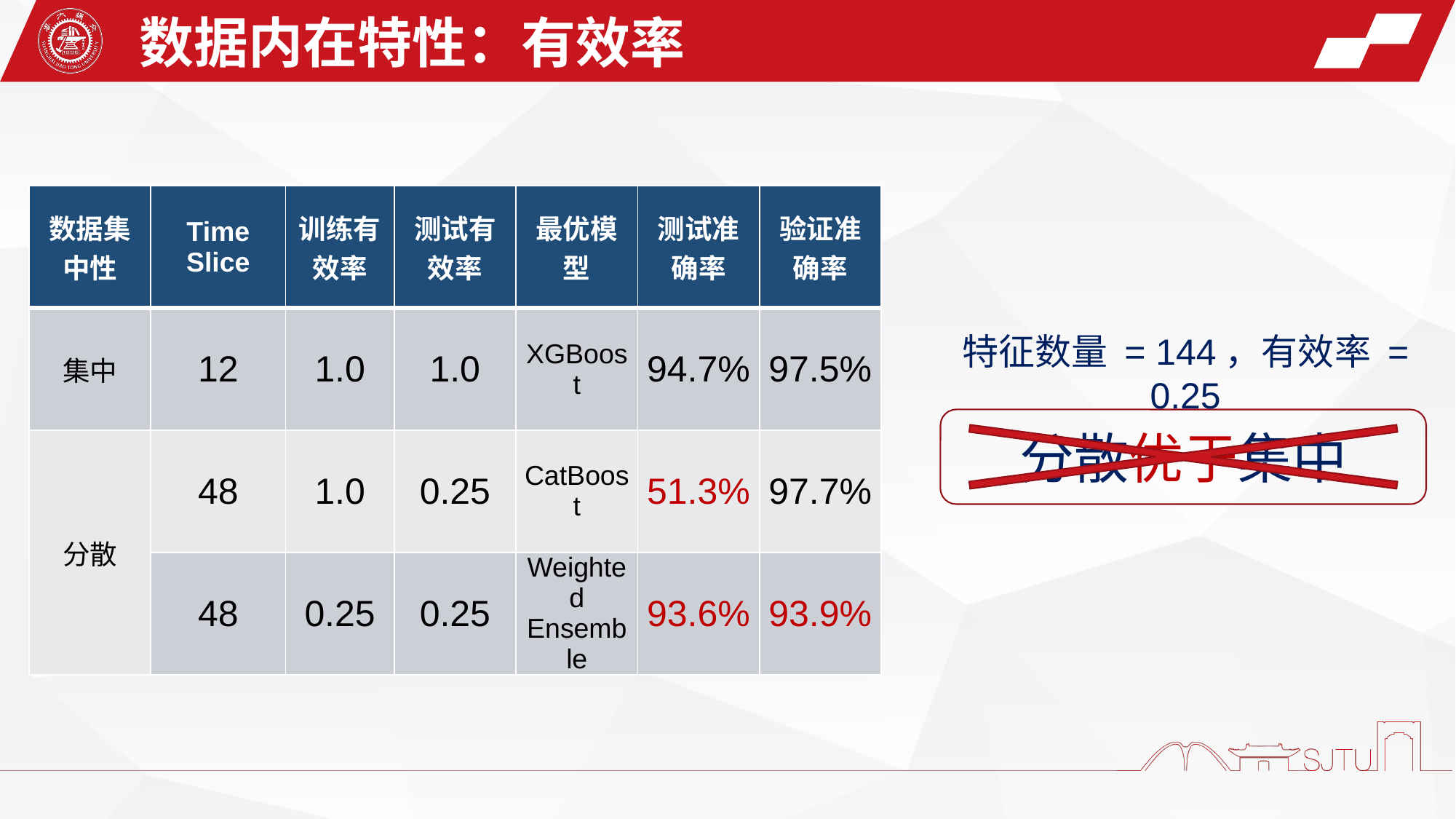

数据内在特性：有效率
| 数据集中性 | Time Slice | 训练有效率 | 测试有效率 | 最优模型 | 测试准确率 | 验证准确率 |
| --- | --- | --- | --- | --- | --- | --- |
| 集中 | 12 | 1.0 | 1.0 | XGBoost | 94.7% | 97.5% |
| 分散 | 48 | 1.0 | 0.25 | CatBoost | 51.3% | 97.7% |
| 分散 | 48 | 0.25 | 0.25 | Weighted Ensemble | 93.6% | 93.9% |
特征数量 = 144，有效率 = 0.25

分散优于集中